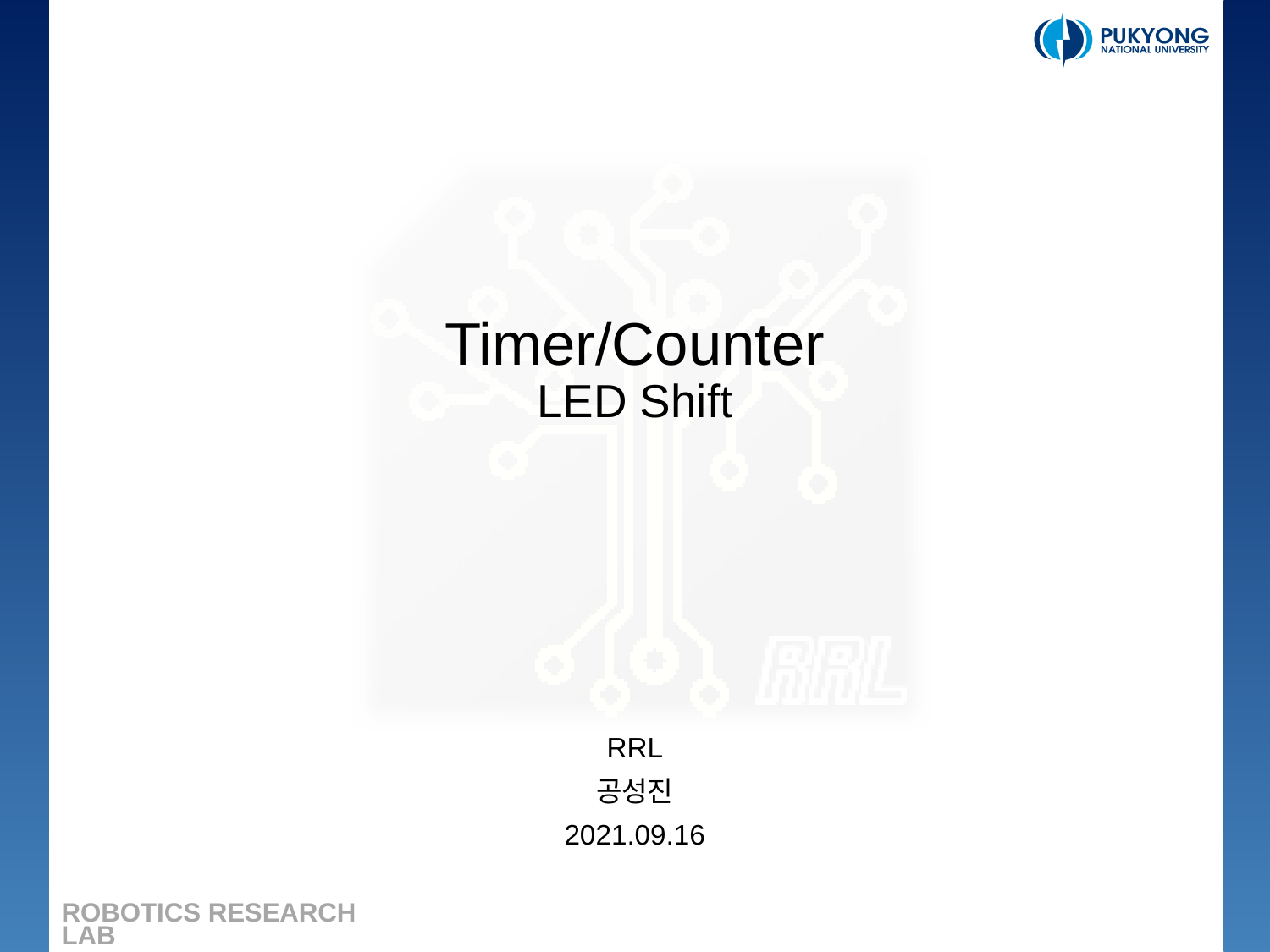

# Timer/Counter LED Shift

RRL
공성진
2021.09.16